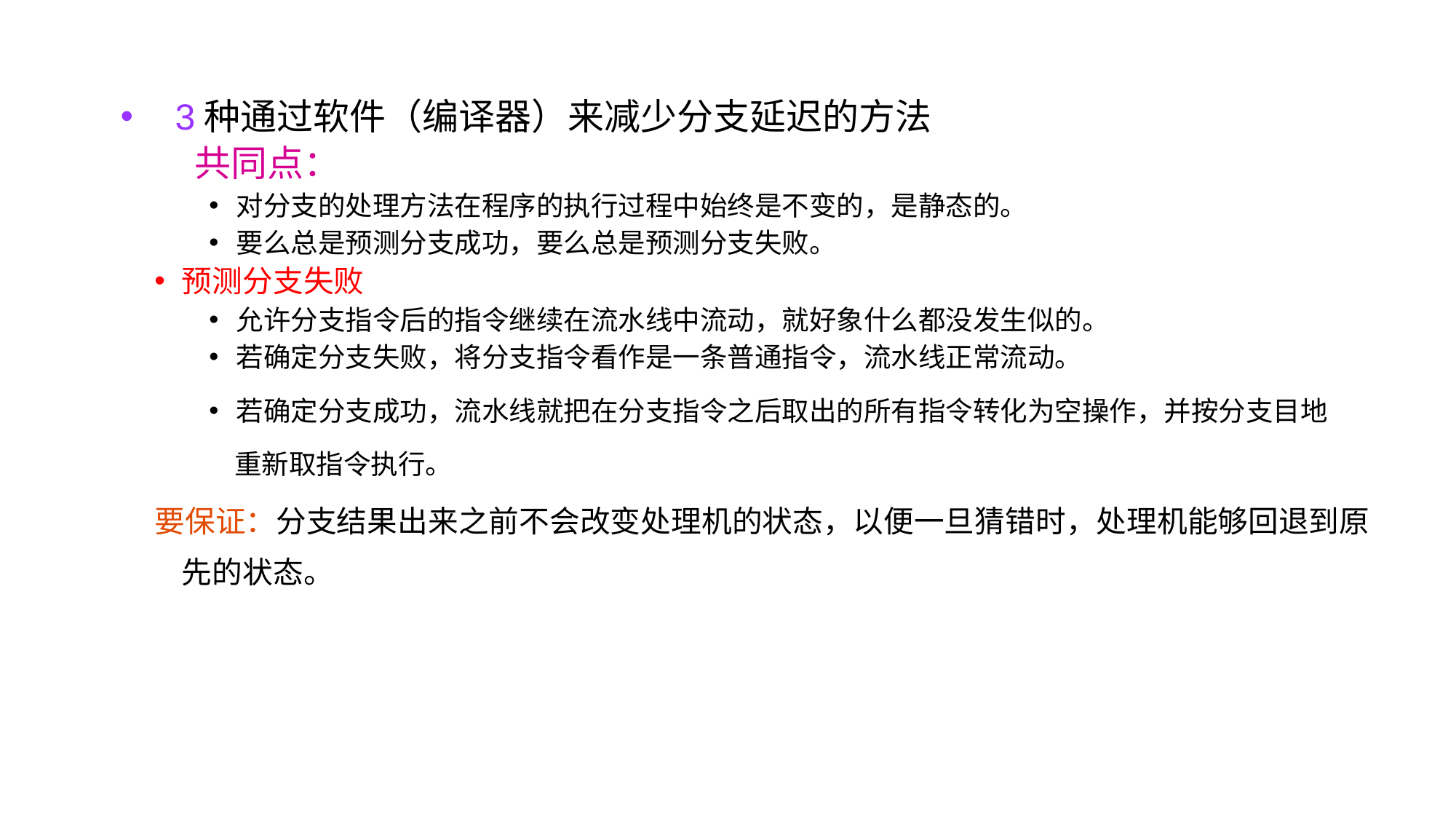

3种通过软件（编译器）来减少分支延迟的方法
        共同点：
对分支的处理方法在程序的执行过程中始终是不变的，是静态的。
要么总是预测分支成功，要么总是预测分支失败。
预测分支失败
允许分支指令后的指令继续在流水线中流动，就好象什么都没发生似的。
若确定分支失败，将分支指令看作是一条普通指令，流水线正常流动。
若确定分支成功，流水线就把在分支指令之后取出的所有指令转化为空操作，并按分支目地
   重新取指令执行。
要保证：分支结果出来之前不会改变处理机的状态，以便一旦猜错时，处理机能够回退到原先的状态。